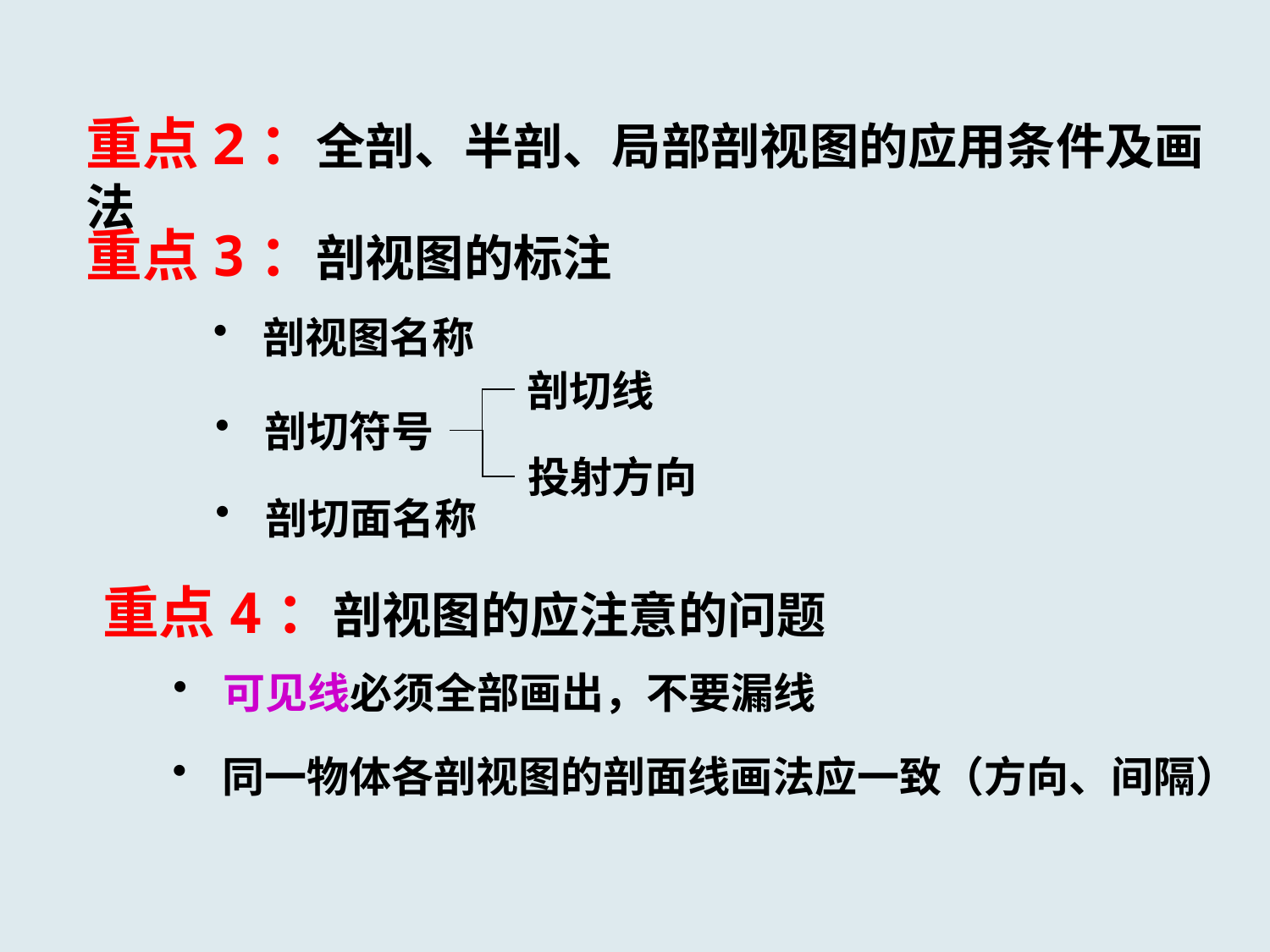

重点2：全剖、半剖、局部剖视图的应用条件及画法
重点3：剖视图的标注
 剖视图名称
剖切线
 剖切符号
投射方向
 剖切面名称
重点4：剖视图的应注意的问题
 可见线必须全部画出，不要漏线
 同一物体各剖视图的剖面线画法应一致（方向、间隔）